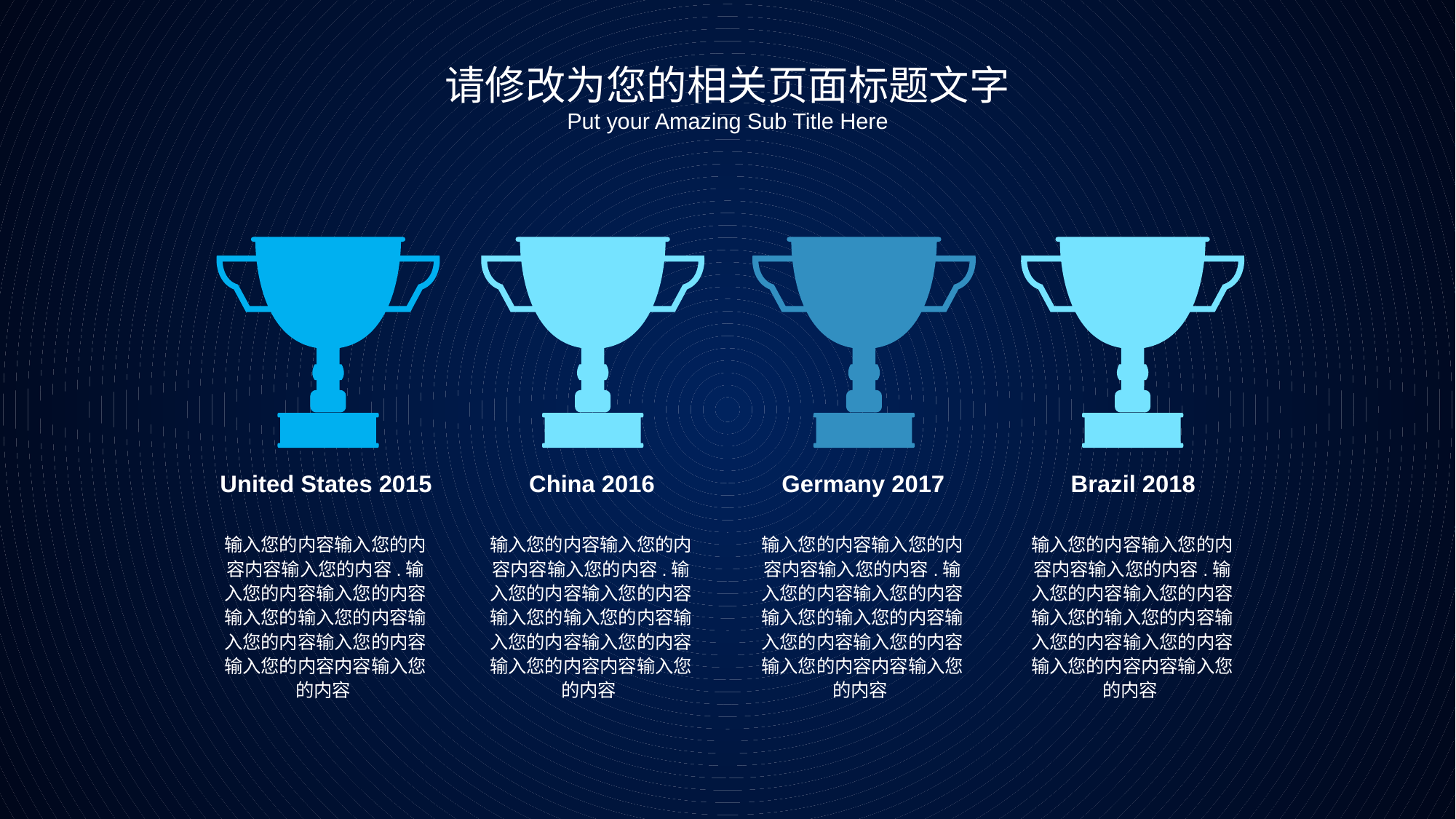

请修改为您的相关页面标题文字
Put your Amazing Sub Title Here

United States 2015
输入您的内容输入您的内容内容输入您的内容.输入您的内容输入您的内容输入您的输入您的内容输入您的内容输入您的内容输入您的内容内容输入您的内容
China 2016
输入您的内容输入您的内容内容输入您的内容.输入您的内容输入您的内容输入您的输入您的内容输入您的内容输入您的内容输入您的内容内容输入您的内容
Germany 2017
输入您的内容输入您的内容内容输入您的内容.输入您的内容输入您的内容输入您的输入您的内容输入您的内容输入您的内容输入您的内容内容输入您的内容
Brazil 2018
输入您的内容输入您的内容内容输入您的内容.输入您的内容输入您的内容输入您的输入您的内容输入您的内容输入您的内容输入您的内容内容输入您的内容